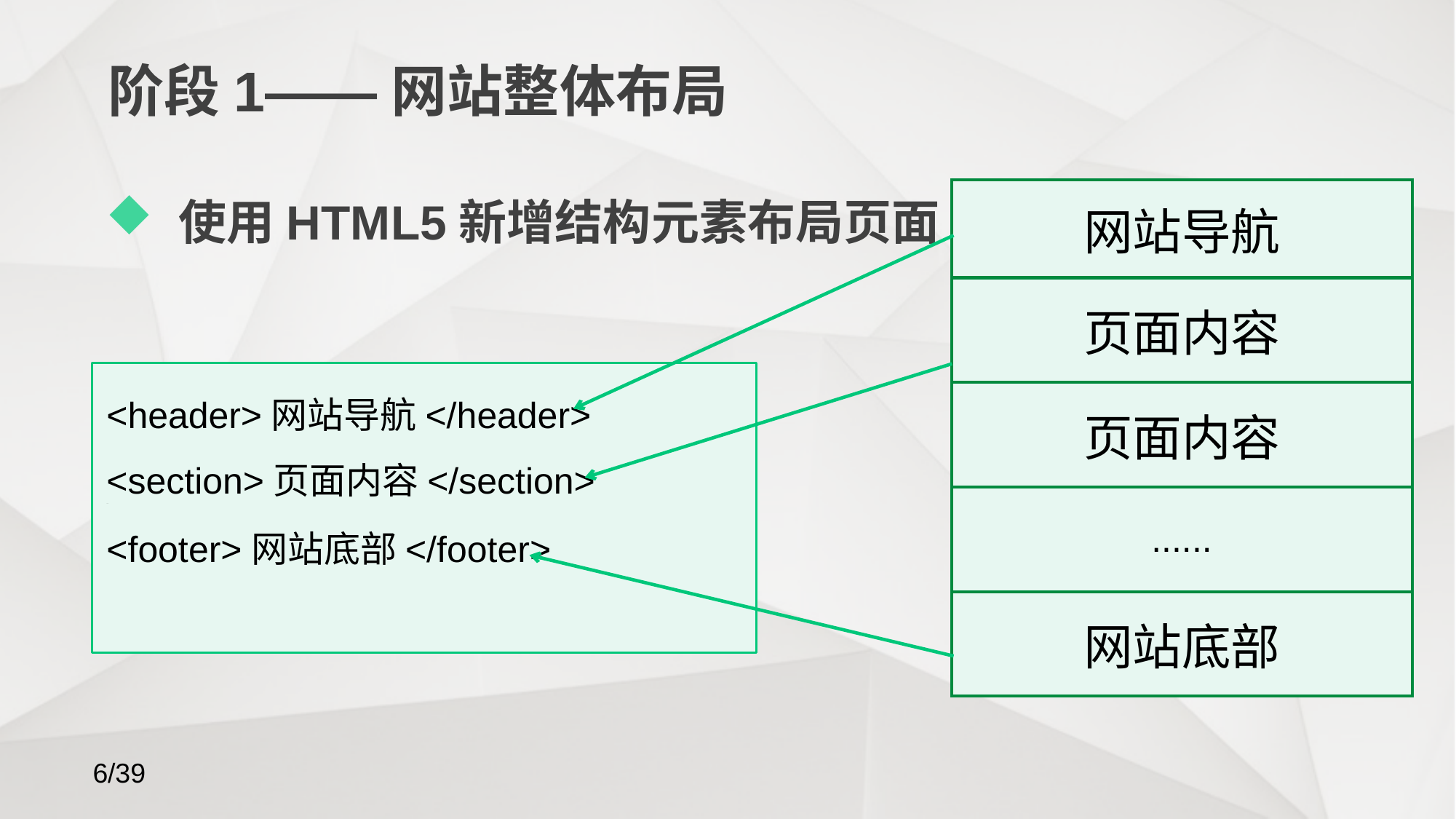

# 阶段1——网站整体布局
使用HTML5新增结构元素布局页面
| 网站导航 |
| --- |
| 页面内容 |
| 页面内容 |
| ...... |
| 网站底部 |
<header>网站导航</header>
<section>页面内容</section>
......
<footer>网站底部</footer>